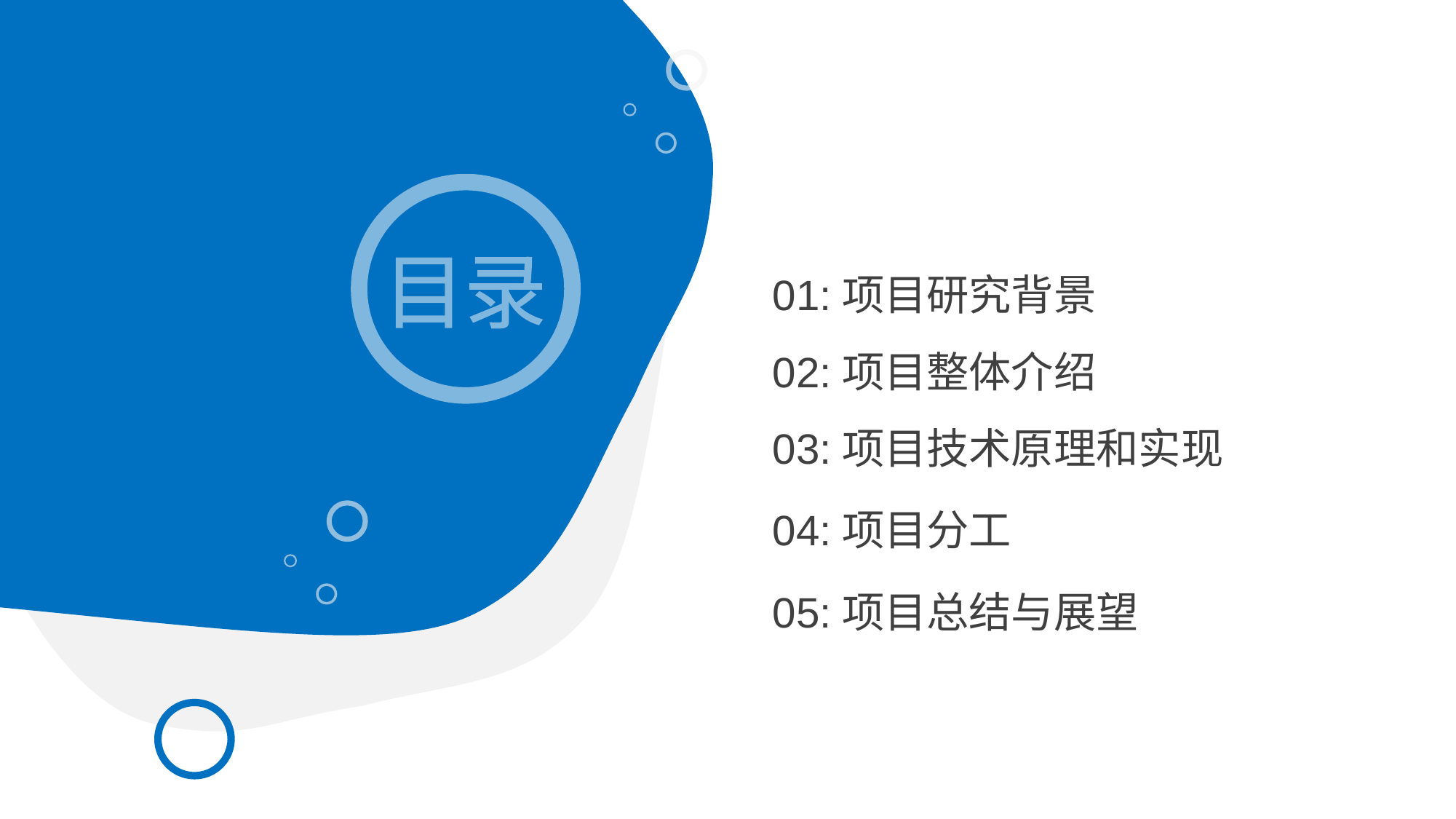

01:项目研究背景
02:项目整体介绍
03:项目技术原理和实现
04:项目分工
05:项目总结与展望